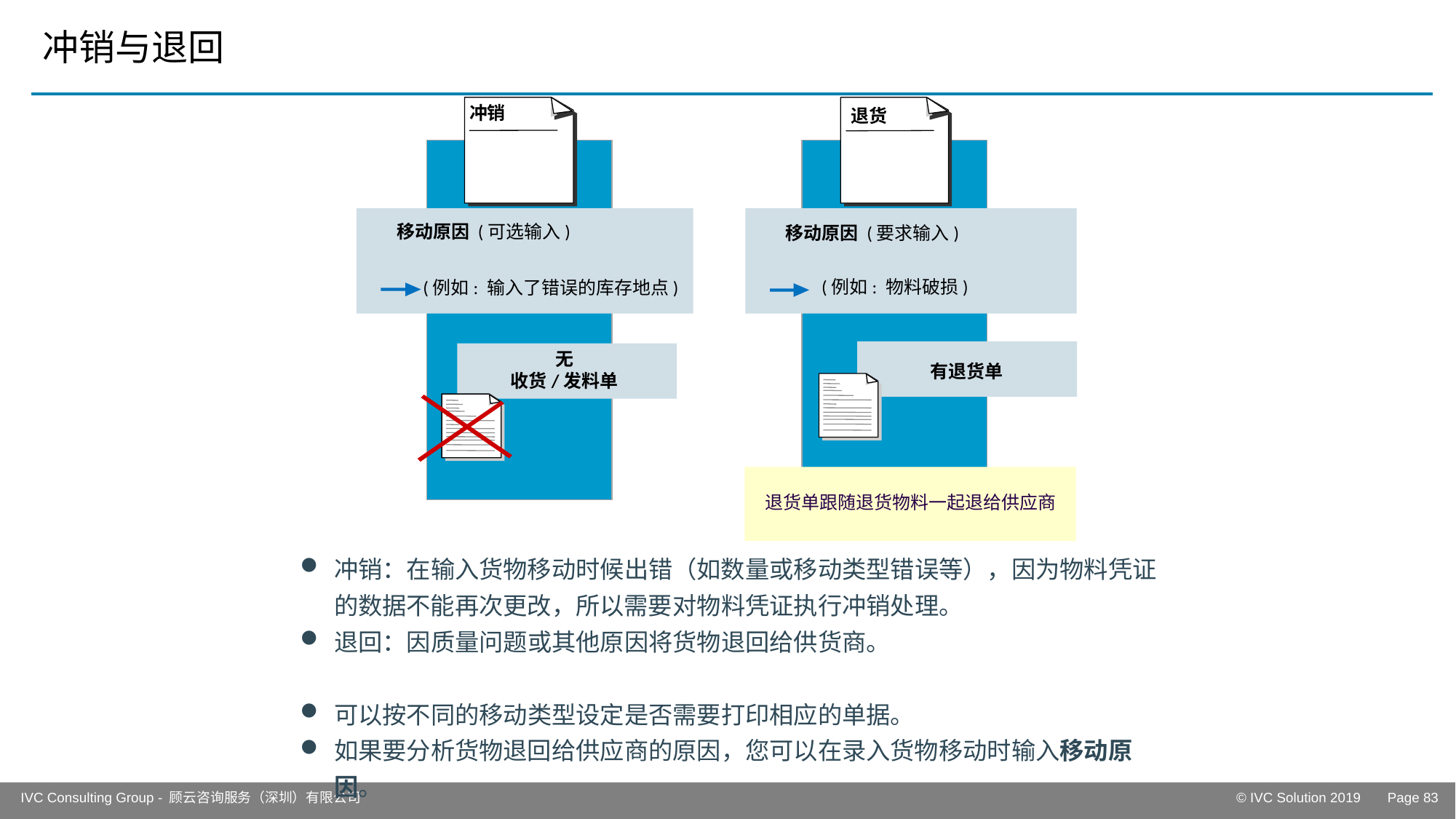

# 冲销与退回

冲销
退货

移动原因 (要求输入)
(例如: 物料破损)

移动原因 (可选输入)
(例如: 输入了错误的库存地点)

无
收货/发料单
有退货单

退货单跟随退货物料一起退给供应商

R

冲销：在输入货物移动时候出错（如数量或移动类型错误等），因为物料凭证的数据不能再次更改，所以需要对物料凭证执行冲销处理。
退回：因质量问题或其他原因将货物退回给供货商。

可以按不同的移动类型设定是否需要打印相应的单据。
如果要分析货物退回给供应商的原因，您可以在录入货物移动时输入移动原因。